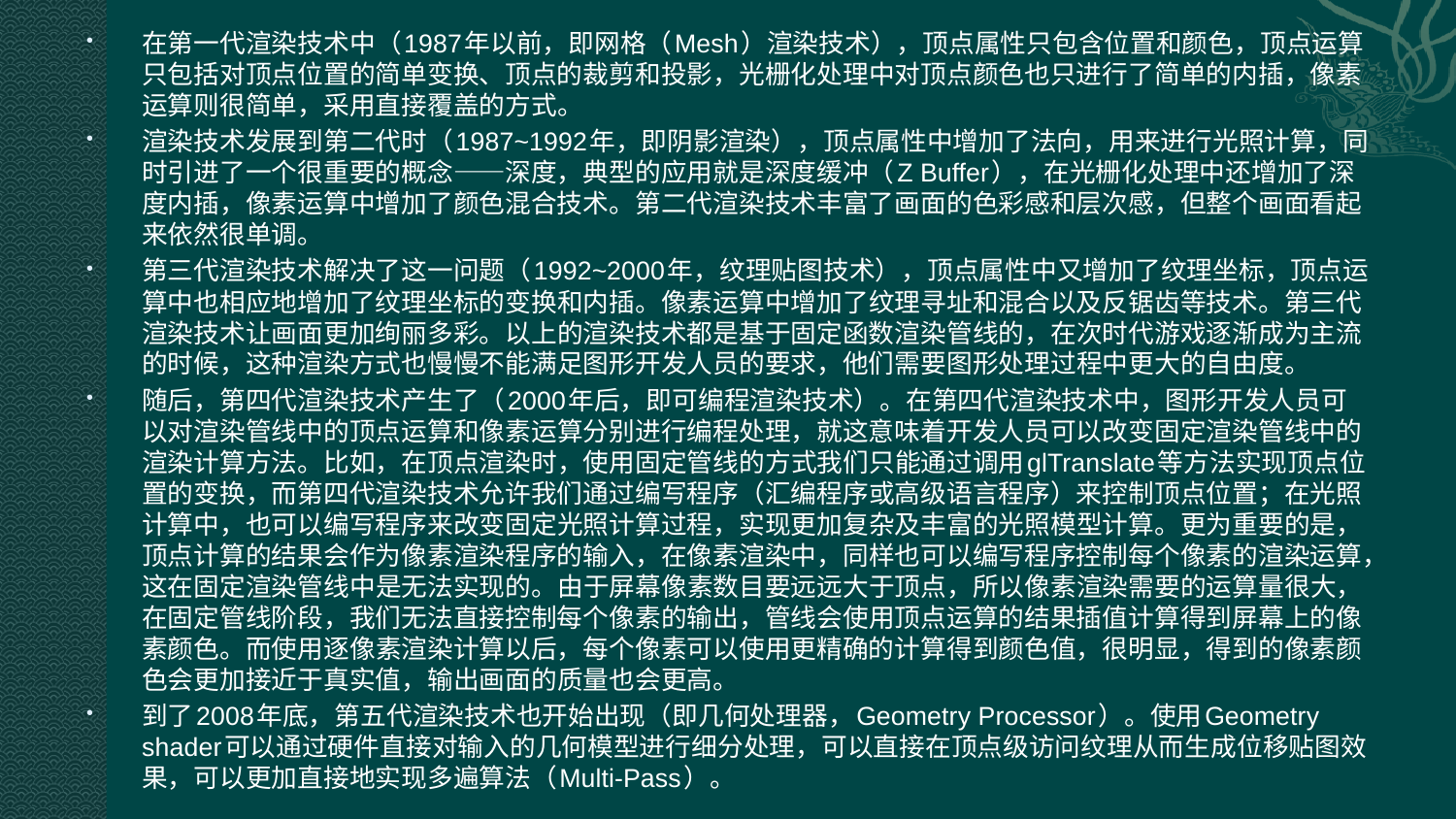

在第一代渲染技术中（1987年以前，即网格（Mesh）渲染技术），顶点属性只包含位置和颜色，顶点运算只包括对顶点位置的简单变换、顶点的裁剪和投影，光栅化处理中对顶点颜色也只进行了简单的内插，像素运算则很简单，采用直接覆盖的方式。
渲染技术发展到第二代时（1987~1992年，即阴影渲染），顶点属性中增加了法向，用来进行光照计算，同时引进了一个很重要的概念——深度，典型的应用就是深度缓冲（Z Buffer），在光栅化处理中还增加了深度内插，像素运算中增加了颜色混合技术。第二代渲染技术丰富了画面的色彩感和层次感，但整个画面看起来依然很单调。
第三代渲染技术解决了这一问题（1992~2000年，纹理贴图技术），顶点属性中又增加了纹理坐标，顶点运算中也相应地增加了纹理坐标的变换和内插。像素运算中增加了纹理寻址和混合以及反锯齿等技术。第三代渲染技术让画面更加绚丽多彩。以上的渲染技术都是基于固定函数渲染管线的，在次时代游戏逐渐成为主流的时候，这种渲染方式也慢慢不能满足图形开发人员的要求，他们需要图形处理过程中更大的自由度。
随后，第四代渲染技术产生了（2000年后，即可编程渲染技术）。在第四代渲染技术中，图形开发人员可以对渲染管线中的顶点运算和像素运算分别进行编程处理，就这意味着开发人员可以改变固定渲染管线中的渲染计算方法。比如，在顶点渲染时，使用固定管线的方式我们只能通过调用glTranslate等方法实现顶点位置的变换，而第四代渲染技术允许我们通过编写程序（汇编程序或高级语言程序）来控制顶点位置；在光照计算中，也可以编写程序来改变固定光照计算过程，实现更加复杂及丰富的光照模型计算。更为重要的是，顶点计算的结果会作为像素渲染程序的输入，在像素渲染中，同样也可以编写程序控制每个像素的渲染运算，这在固定渲染管线中是无法实现的。由于屏幕像素数目要远远大于顶点，所以像素渲染需要的运算量很大，在固定管线阶段，我们无法直接控制每个像素的输出，管线会使用顶点运算的结果插值计算得到屏幕上的像素颜色。而使用逐像素渲染计算以后，每个像素可以使用更精确的计算得到颜色值，很明显，得到的像素颜色会更加接近于真实值，输出画面的质量也会更高。
到了2008年底，第五代渲染技术也开始出现（即几何处理器，Geometry Processor）。使用Geometry shader可以通过硬件直接对输入的几何模型进行细分处理，可以直接在顶点级访问纹理从而生成位移贴图效果，可以更加直接地实现多遍算法（Multi-Pass）。

#